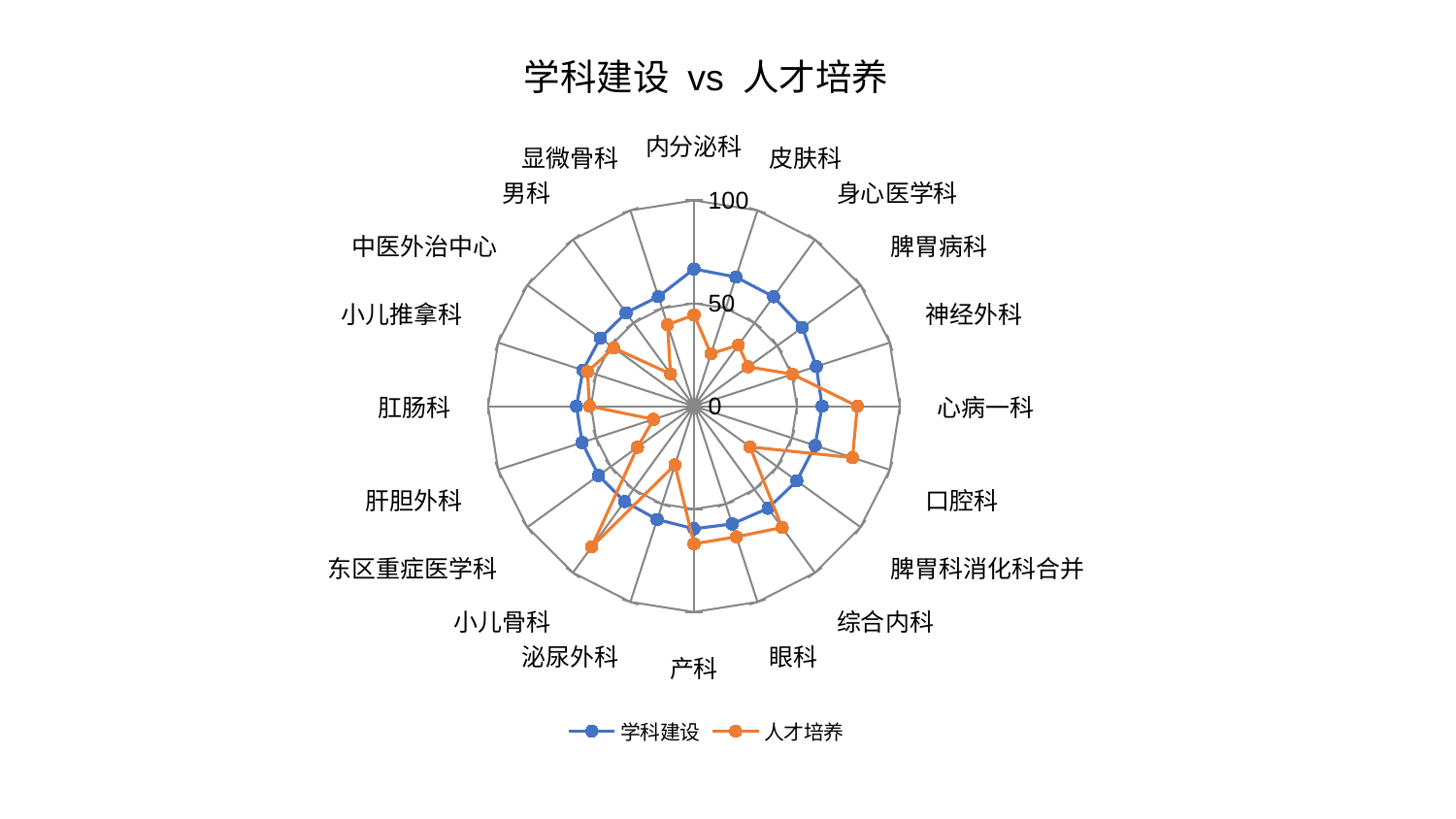

### Chart: 学科建设 vs 人才培养

| Category | 学科建设 | 人才培养 |
|---|---|---|
| 内分泌科 | 66.66277882900286 | 44.35320345987578 |
| 皮肤科 | 65.99063473102791 | 26.806689833055902 |
| 身心医学科 | 65.7529121196943 | 36.75035493925483 |
| 脾胃病科 | 65.06278963337834 | 32.57062569315226 |
| 神经外科 | 62.510774113774865 | 50.28647623991236 |
| 心病一科 | 62.24704046132542 | 79.3616434921442 |
| 口腔科 | 61.9030798908942 | 80.9762628489503 |
| 脾胃科消化科合并 | 61.74101227819424 | 33.71845656396795 |
| 综合内科 | 61.313170988916134 | 72.88131108780657 |
| 眼科 | 60.15846188799981 | 66.72569637139414 |
| 产科 | 59.563598877898336 | 66.88000852996451 |
| 泌尿外科 | 57.88879686632867 | 29.997323260415868 |
| 小儿骨科 | 57.309305388572255 | 84.5100403719927 |
| 东区重症医学科 | 57.29168289689344 | 33.905061377241026 |
| 肝胆外科 | 57.12445465198611 | 20.65006945928553 |
| 肛肠科 | 57.072364989419754 | 50.78296308870693 |
| 小儿推拿科 | 56.68469037365319 | 54.368348447875995 |
| 中医外治中心 | 56.23994878436128 | 48.18053619811675 |
| 男科 | 56.08460744883412 | 19.407874766638603 |
| 显微骨科 | 55.98280372729123 | 41.60873881057262 |
92